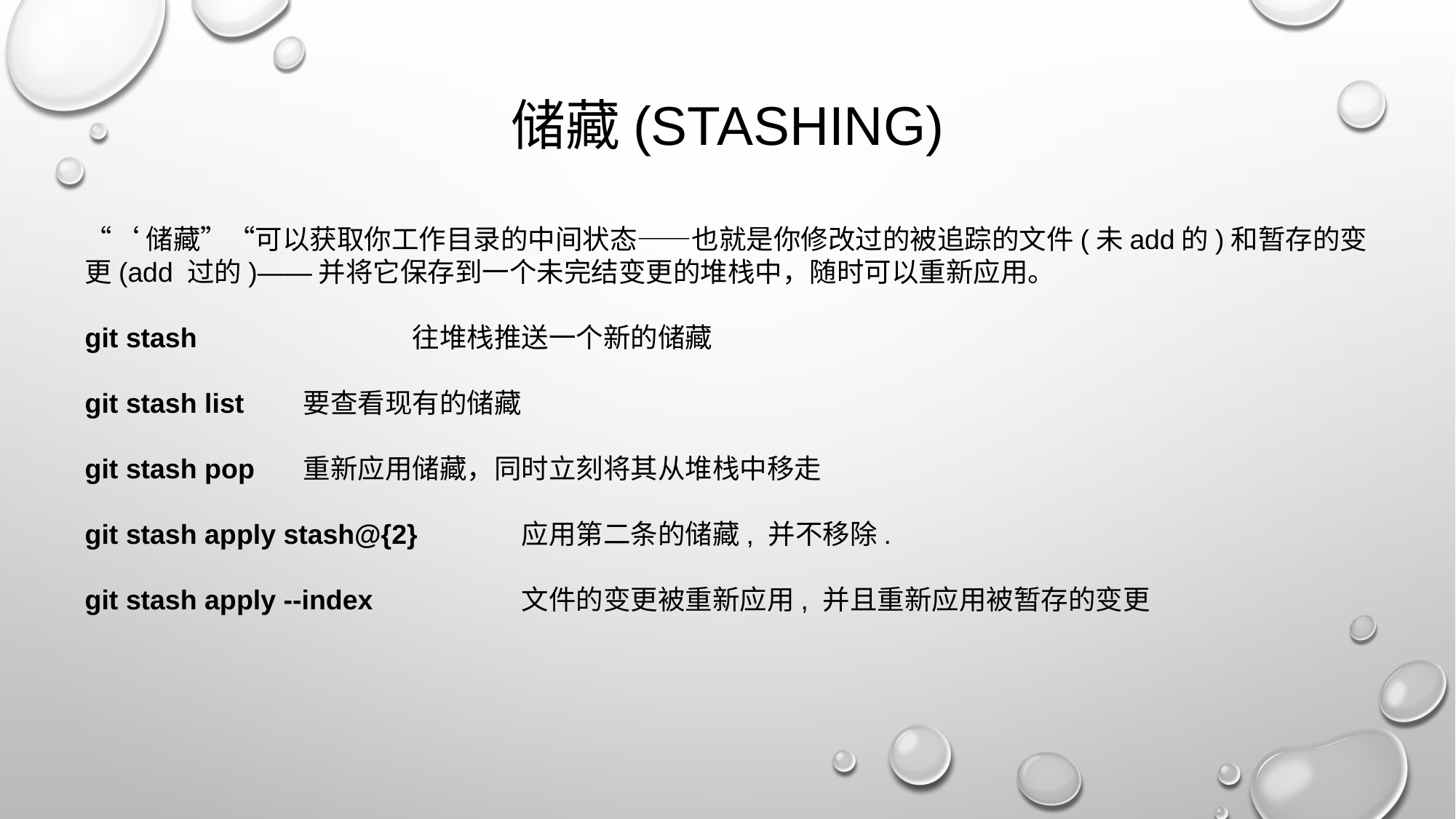

# 储藏(Stashing)
“‘储藏”“可以获取你工作目录的中间状态——也就是你修改过的被追踪的文件(未add的)和暂存的变更(add 过的)——并将它保存到一个未完结变更的堆栈中，随时可以重新应用。

git stash		往堆栈推送一个新的储藏

git stash list	要查看现有的储藏

git stash pop	重新应用储藏，同时立刻将其从堆栈中移走

git stash apply stash@{2}	应用第二条的储藏, 并不移除.

git stash apply --index		文件的变更被重新应用, 并且重新应用被暂存的变更